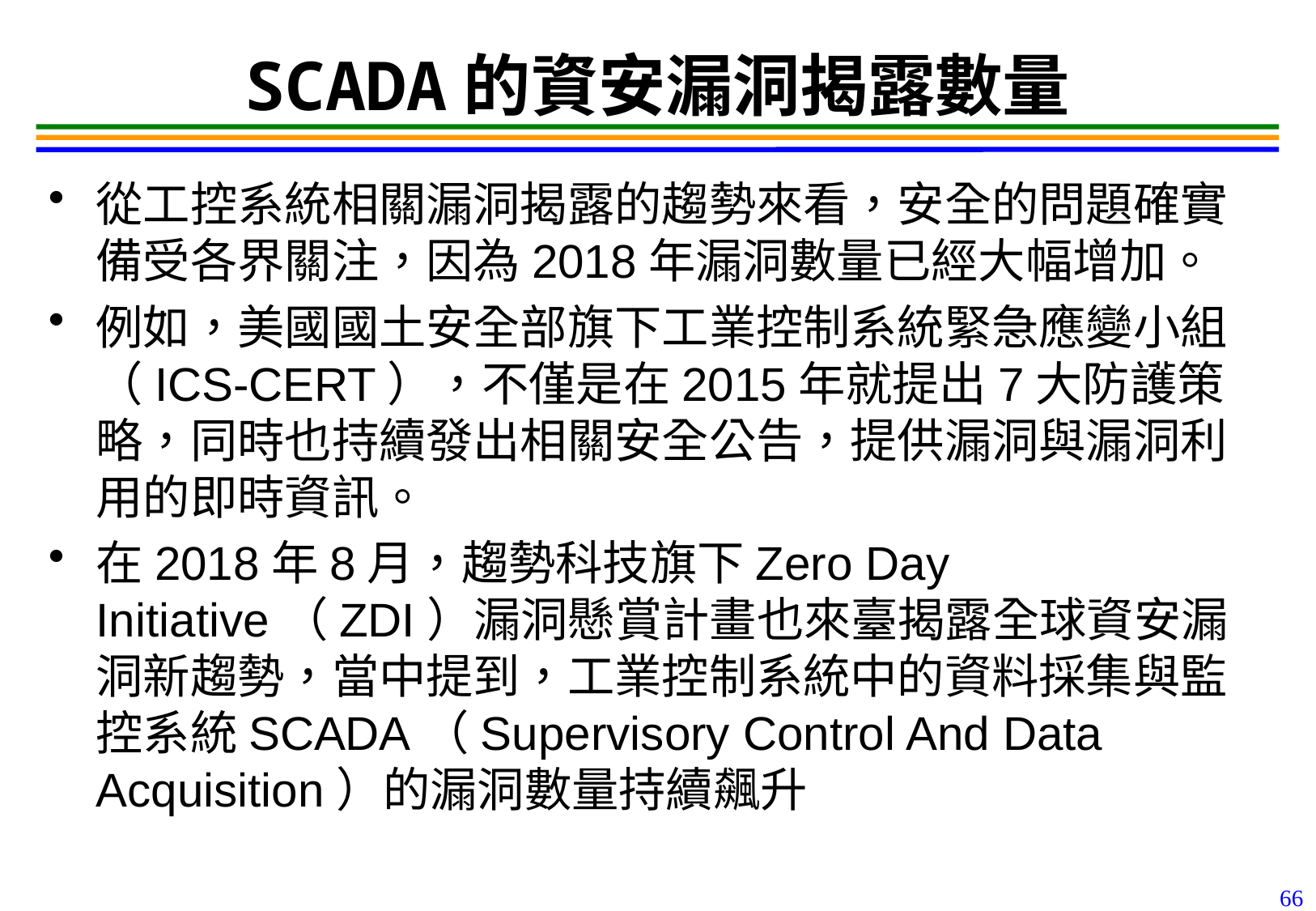

66
# SCADA的資安漏洞揭露數量
從工控系統相關漏洞揭露的趨勢來看，安全的問題確實備受各界關注，因為2018年漏洞數量已經大幅增加。
例如，美國國土安全部旗下工業控制系統緊急應變小組（ICS-CERT），不僅是在2015年就提出7大防護策略，同時也持續發出相關安全公告，提供漏洞與漏洞利用的即時資訊。
在2018年8月，趨勢科技旗下Zero Day Initiative（ZDI）漏洞懸賞計畫也來臺揭露全球資安漏洞新趨勢，當中提到，工業控制系統中的資料採集與監控系統SCADA（Supervisory Control And Data Acquisition）的漏洞數量持續飆升